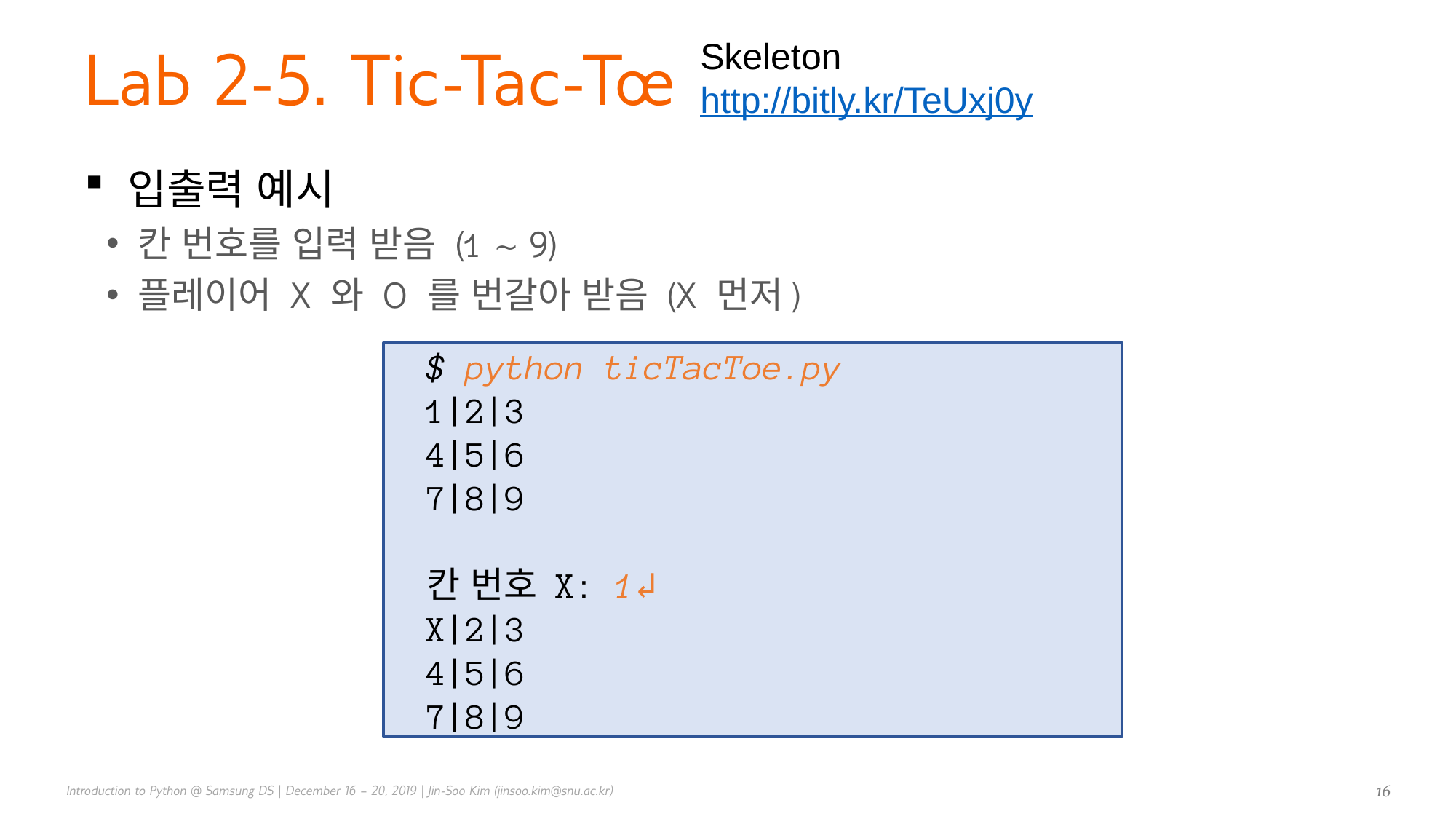

Skeleton
http://bitly.kr/TeUxj0y
# Lab 2-5. Tic-Tac-Toe
입출력 예시
칸 번호를 입력 받음 (1 ~ 9)
플레이어 X 와 O 를 번갈아 받음 (X 먼저)
$ python ticTacToe.py
1|2|3
4|5|6
7|8|9

칸 번호 X: 1↲
X|2|3
4|5|6
7|8|9